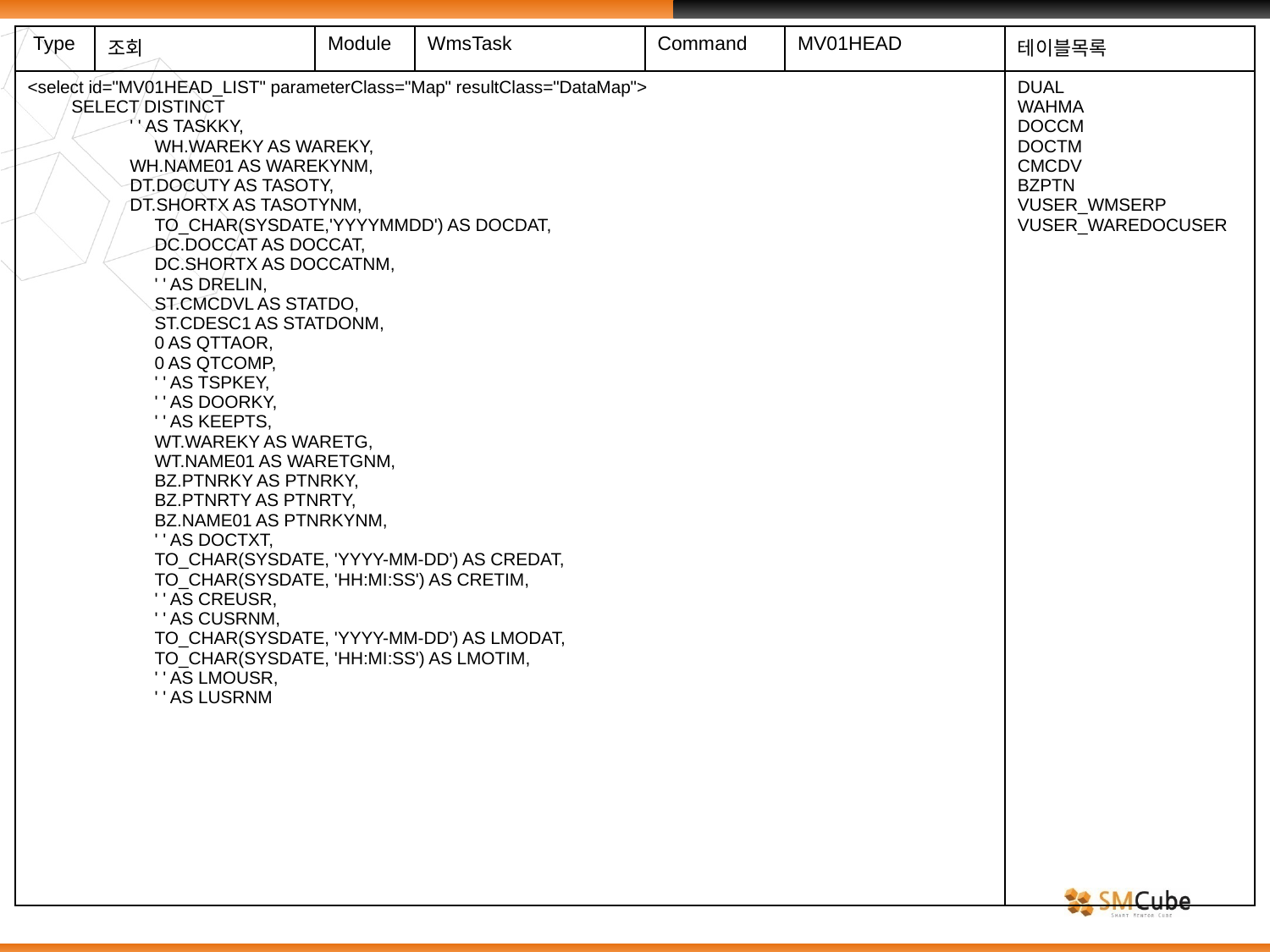

| Type | 조회 | Module | WmsTask | Command | MV01HEAD | 테이블목록 |
| --- | --- | --- | --- | --- | --- | --- |
| <select id="MV01HEAD\_LIST" parameterClass="Map" resultClass="DataMap"> SELECT DISTINCT ' ' AS TASKKY, WH.WAREKY AS WAREKY, WH.NAME01 AS WAREKYNM, DT.DOCUTY AS TASOTY, DT.SHORTX AS TASOTYNM, TO\_CHAR(SYSDATE,'YYYYMMDD') AS DOCDAT, DC.DOCCAT AS DOCCAT, DC.SHORTX AS DOCCATNM, ' ' AS DRELIN, ST.CMCDVL AS STATDO, ST.CDESC1 AS STATDONM, 0 AS QTTAOR, 0 AS QTCOMP, ' ' AS TSPKEY, ' ' AS DOORKY, ' ' AS KEEPTS, WT.WAREKY AS WARETG, WT.NAME01 AS WARETGNM, BZ.PTNRKY AS PTNRKY, BZ.PTNRTY AS PTNRTY, BZ.NAME01 AS PTNRKYNM, ' ' AS DOCTXT, TO\_CHAR(SYSDATE, 'YYYY-MM-DD') AS CREDAT, TO\_CHAR(SYSDATE, 'HH:MI:SS') AS CRETIM, ' ' AS CREUSR, ' ' AS CUSRNM, TO\_CHAR(SYSDATE, 'YYYY-MM-DD') AS LMODAT, TO\_CHAR(SYSDATE, 'HH:MI:SS') AS LMOTIM, ' ' AS LMOUSR, ' ' AS LUSRNM |  |  |  |  |  | DUAL WAHMA DOCCM DOCTM CMCDV BZPTN VUSER\_WMSERP VUSER\_WAREDOCUSER |